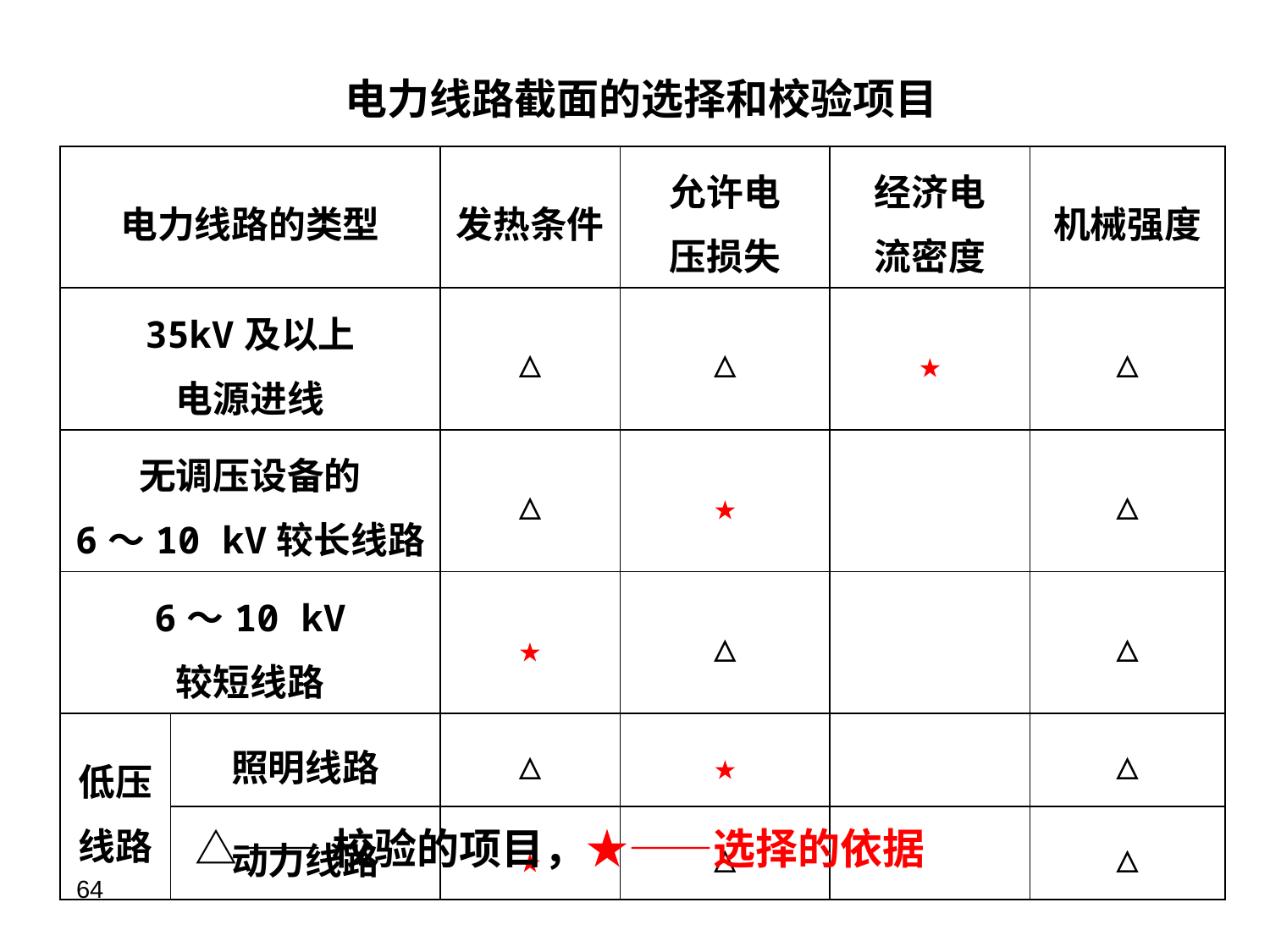

电力线路截面的选择和校验项目
| 电力线路的类型 |  | 发热条件 | 允许电 压损失 | 经济电 流密度 | 机械强度 |
| --- | --- | --- | --- | --- | --- |
| 35kV及以上 电源进线 |  | △ | △ | ★ | △ |
| 无调压设备的 6～10 kV较长线路 |  | △ | ★ |  | △ |
| 6～10 kV 较短线路 |  | ★ | △ |  | △ |
| 低压线路 | 照明线路 | △ | ★ |  | △ |
|  | 动力线路 | ★ | △ |  | △ |
△——校验的项目，★——选择的依据
64